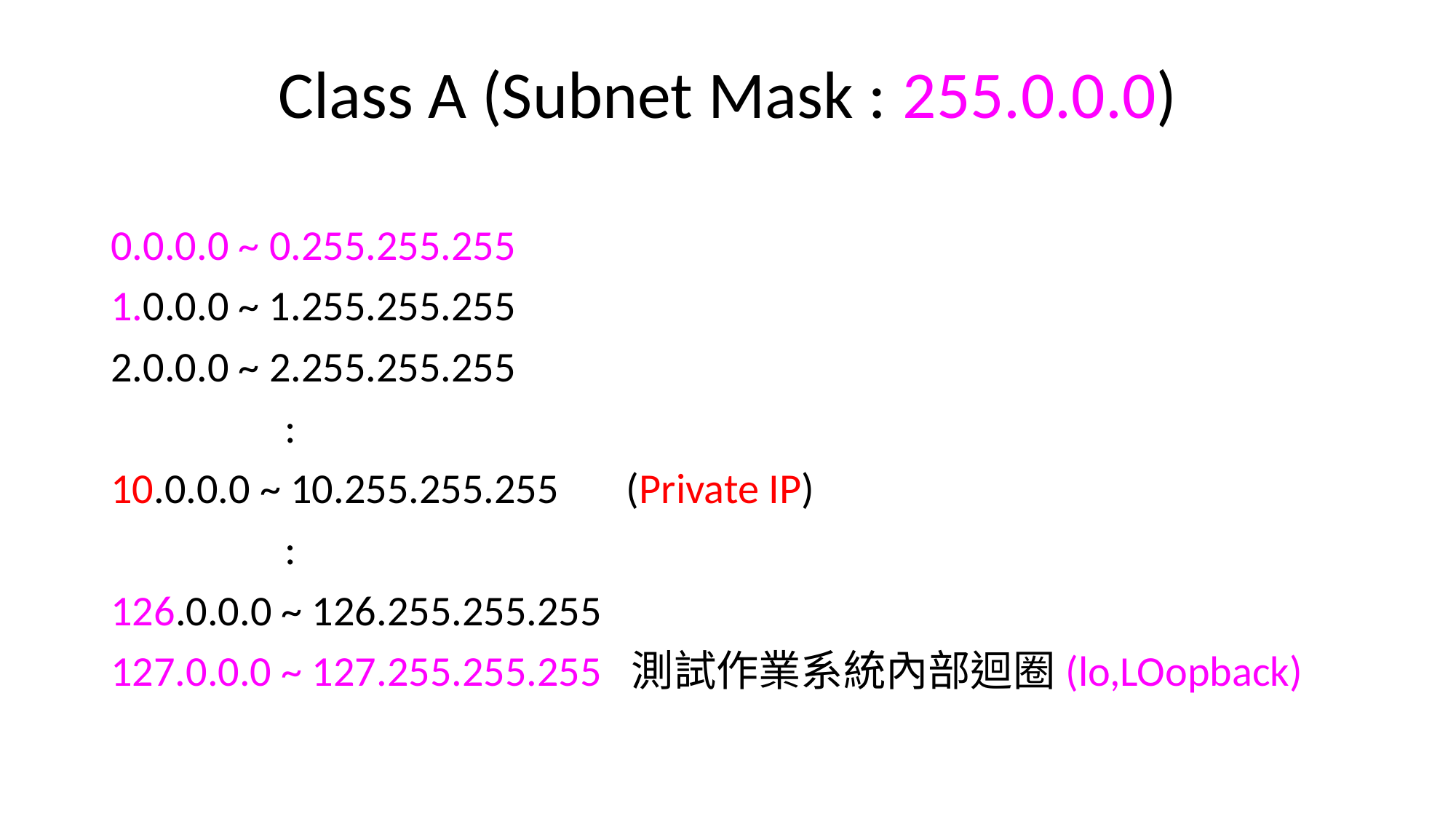

# Class A (Subnet Mask : 255.0.0.0)
0.0.0.0 ~ 0.255.255.255
1.0.0.0 ~ 1.255.255.255
2.0.0.0 ~ 2.255.255.255
                  :
10.0.0.0 ~ 10.255.255.255       (Private IP)
                  :
126.0.0.0 ~ 126.255.255.255
127.0.0.0 ~ 127.255.255.255  測試作業系統內部迴圈(lo,LOopback)